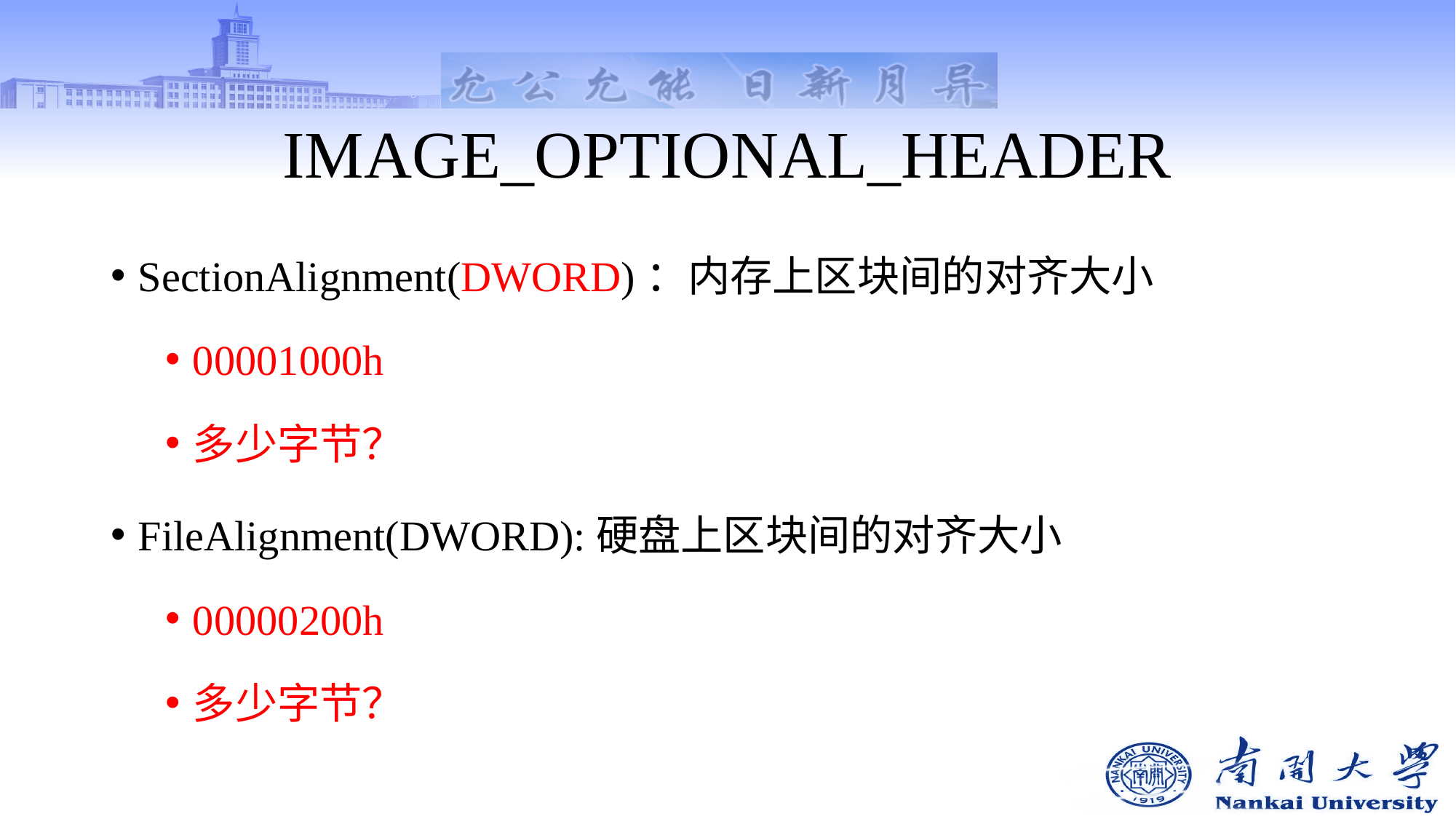

# IMAGE_OPTIONAL_HEADER
SectionAlignment(DWORD)：内存上区块间的对齐大小
00001000h
多少字节？
FileAlignment(DWORD):硬盘上区块间的对齐大小
00000200h
多少字节？